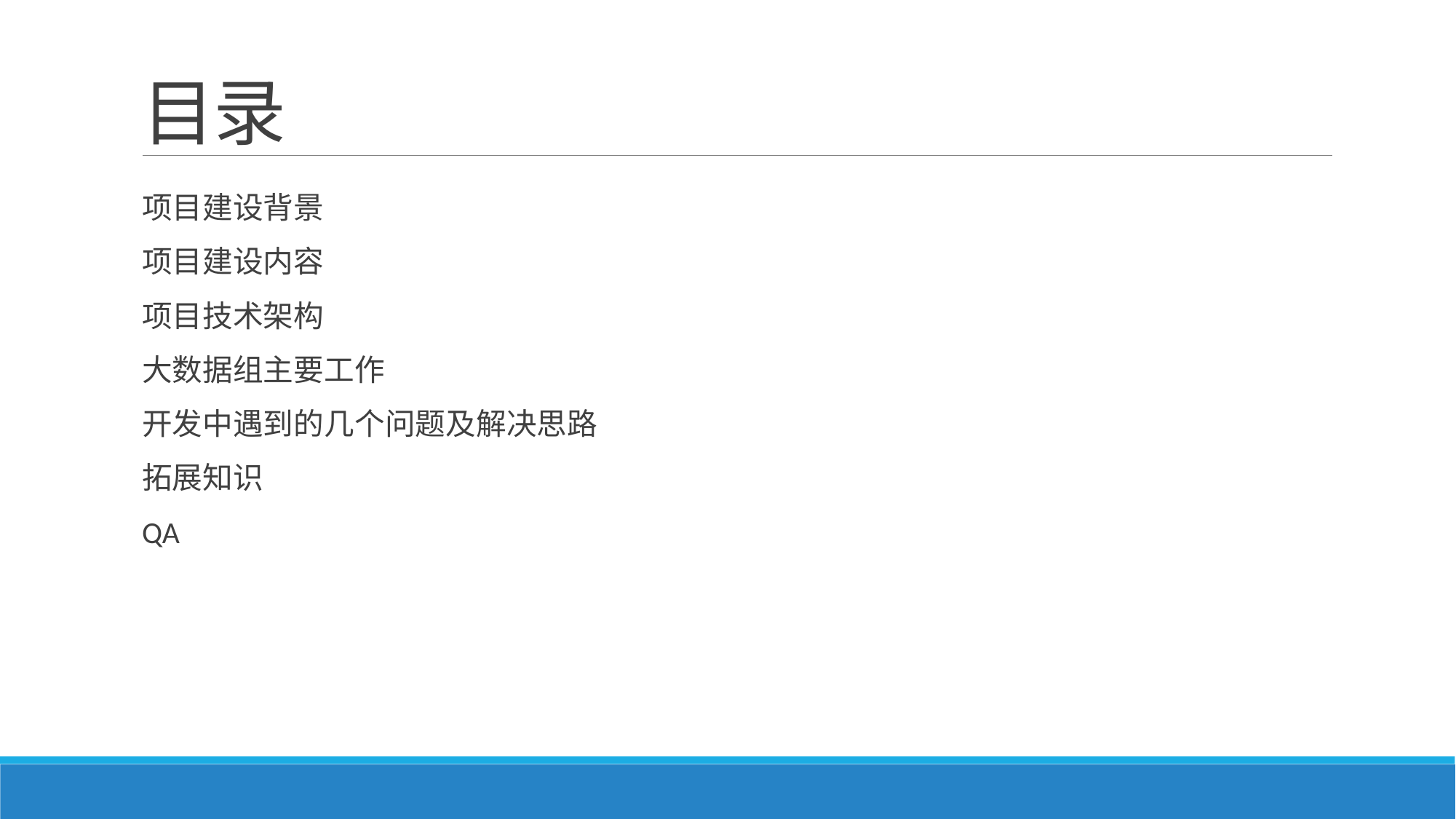

# 目录
项目建设背景
项目建设内容
项目技术架构
大数据组主要工作
开发中遇到的几个问题及解决思路
拓展知识
QA